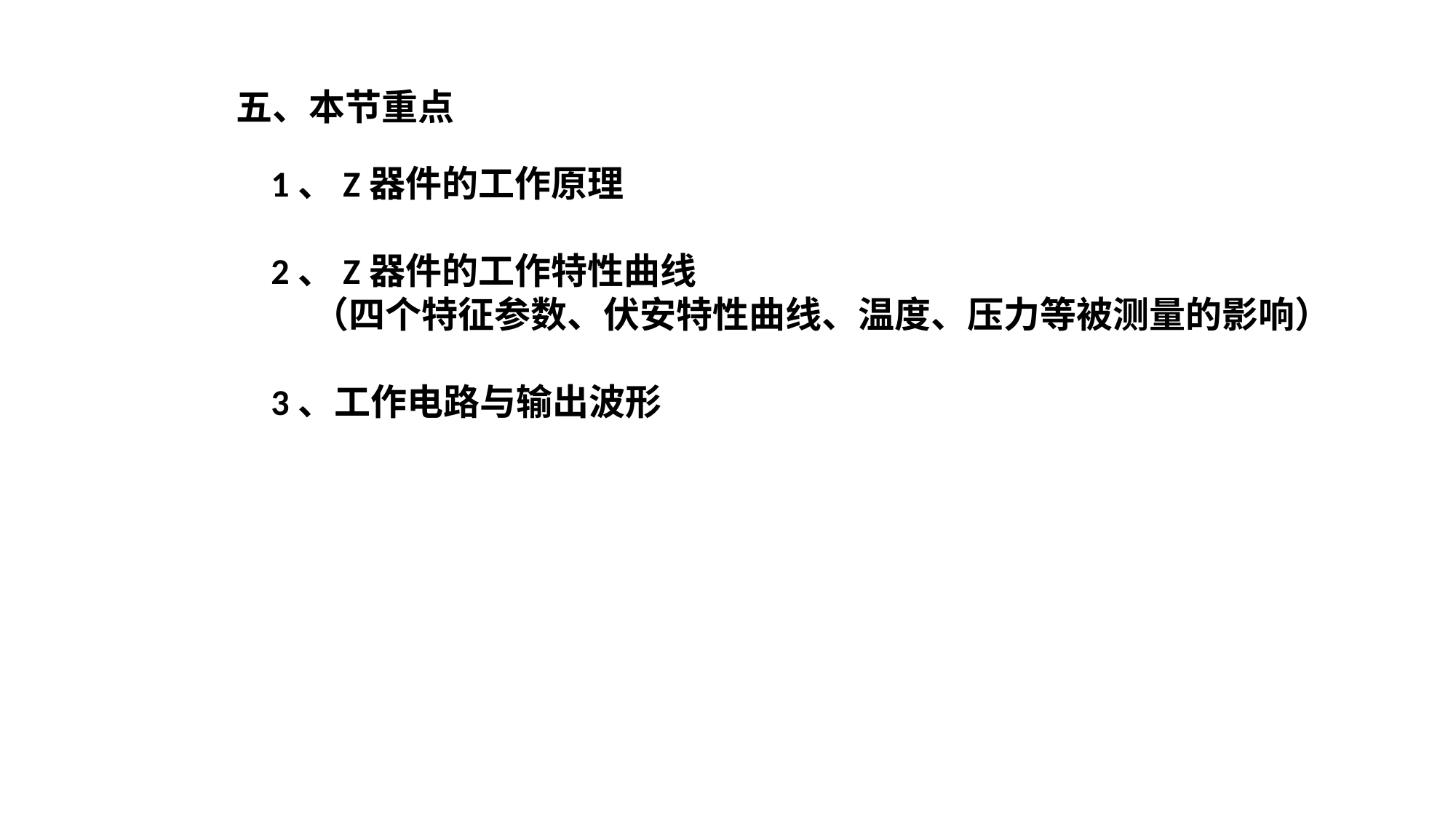

五、本节重点
1、Z器件的工作原理

2、Z器件的工作特性曲线
    （四个特征参数、伏安特性曲线、温度、压力等被测量的影响）

3、工作电路与输出波形